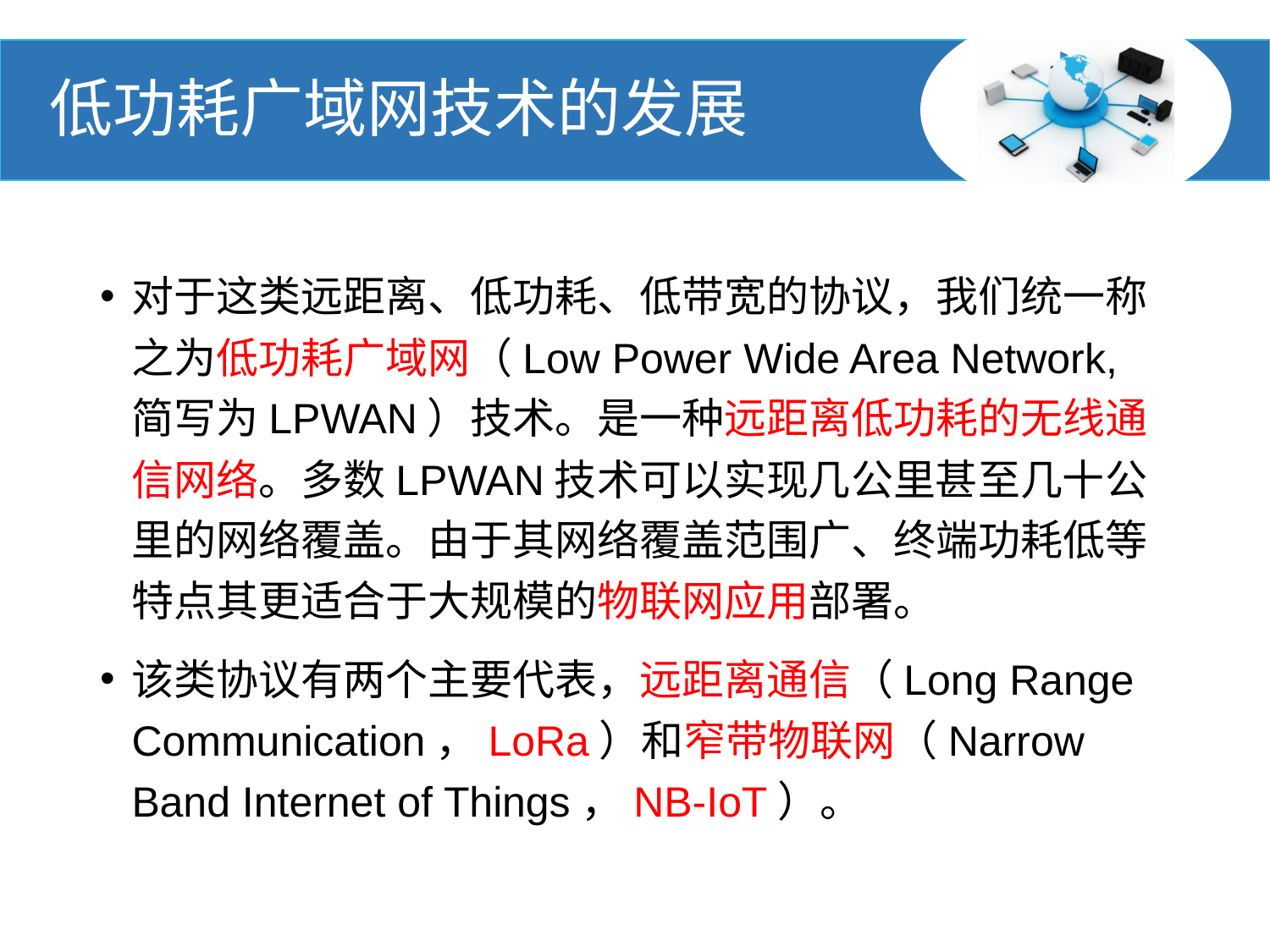

低功耗广域网技术的发展
#
对于这类远距离、低功耗、低带宽的协议，我们统一称之为低功耗广域网（Low Power Wide Area Network,简写为LPWAN）技术。是一种远距离低功耗的无线通信网络。多数LPWAN技术可以实现几公里甚至几十公里的网络覆盖。由于其网络覆盖范围广、终端功耗低等特点其更适合于大规模的物联网应用部署。
该类协议有两个主要代表，远距离通信（Long Range Communication，LoRa）和窄带物联网（Narrow Band Internet of Things，NB-IoT）。